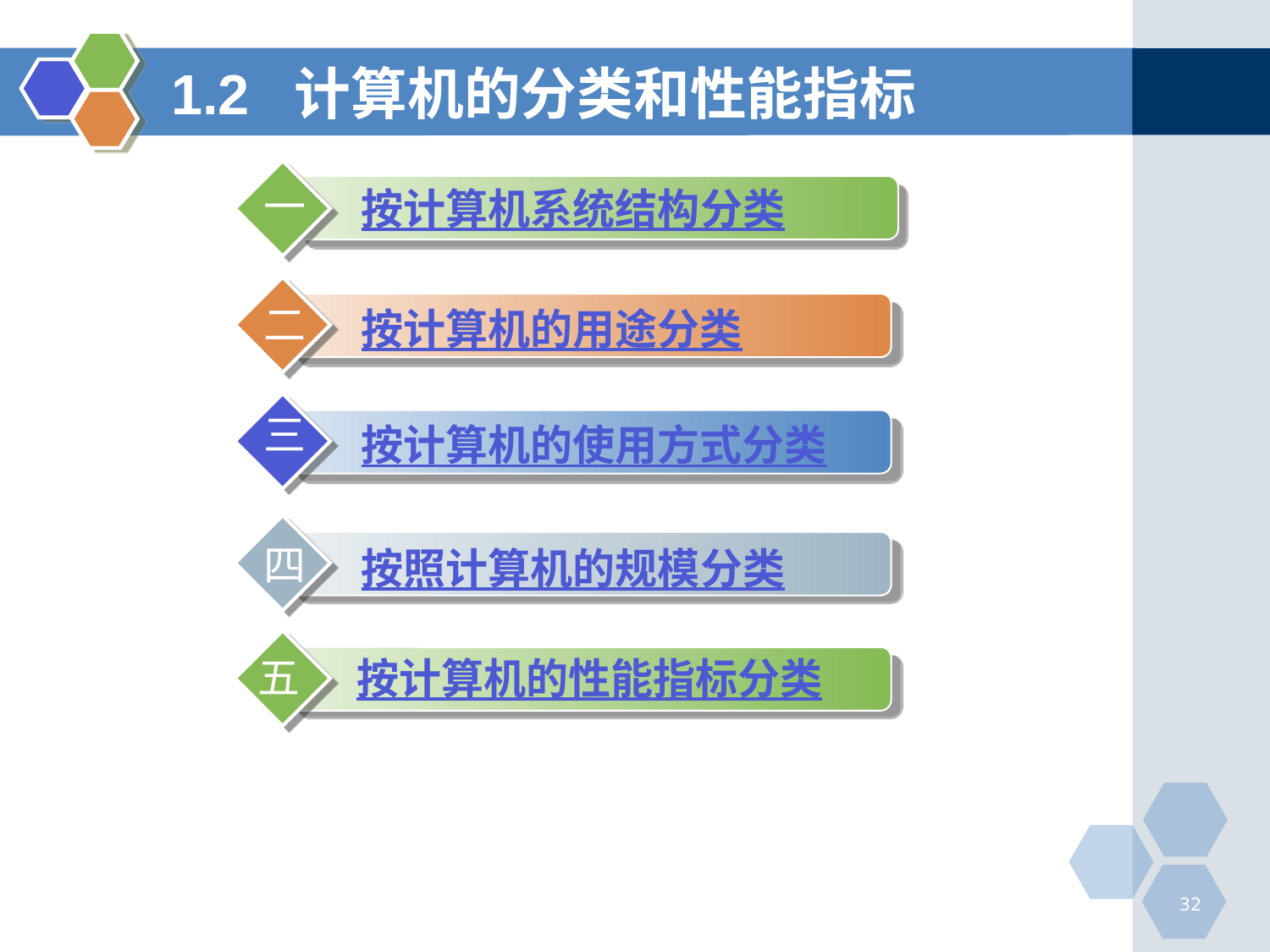

# 1.2  计算机的分类和性能指标

一

  按计算机系统结构分类

二

  按计算机的用途分类

三

  按计算机的使用方式分类

四
  按照计算机的规模分类

五
  按计算机的性能指标分类

32